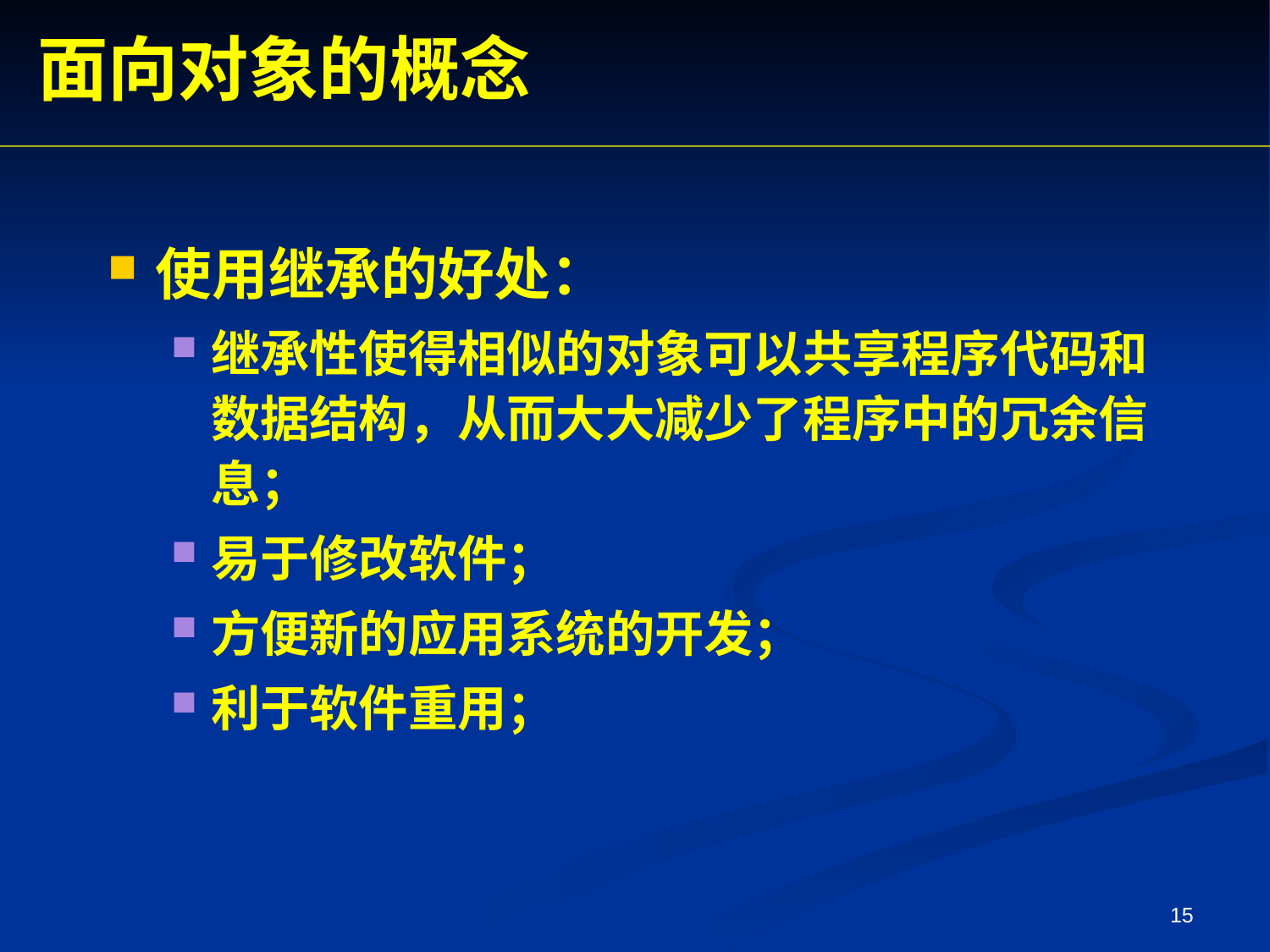

面向对象的概念

使用继承的好处：
继承性使得相似的对象可以共享程序代码和数据结构，从而大大减少了程序中的冗余信息；
易于修改软件；
方便新的应用系统的开发；
利于软件重用；
15